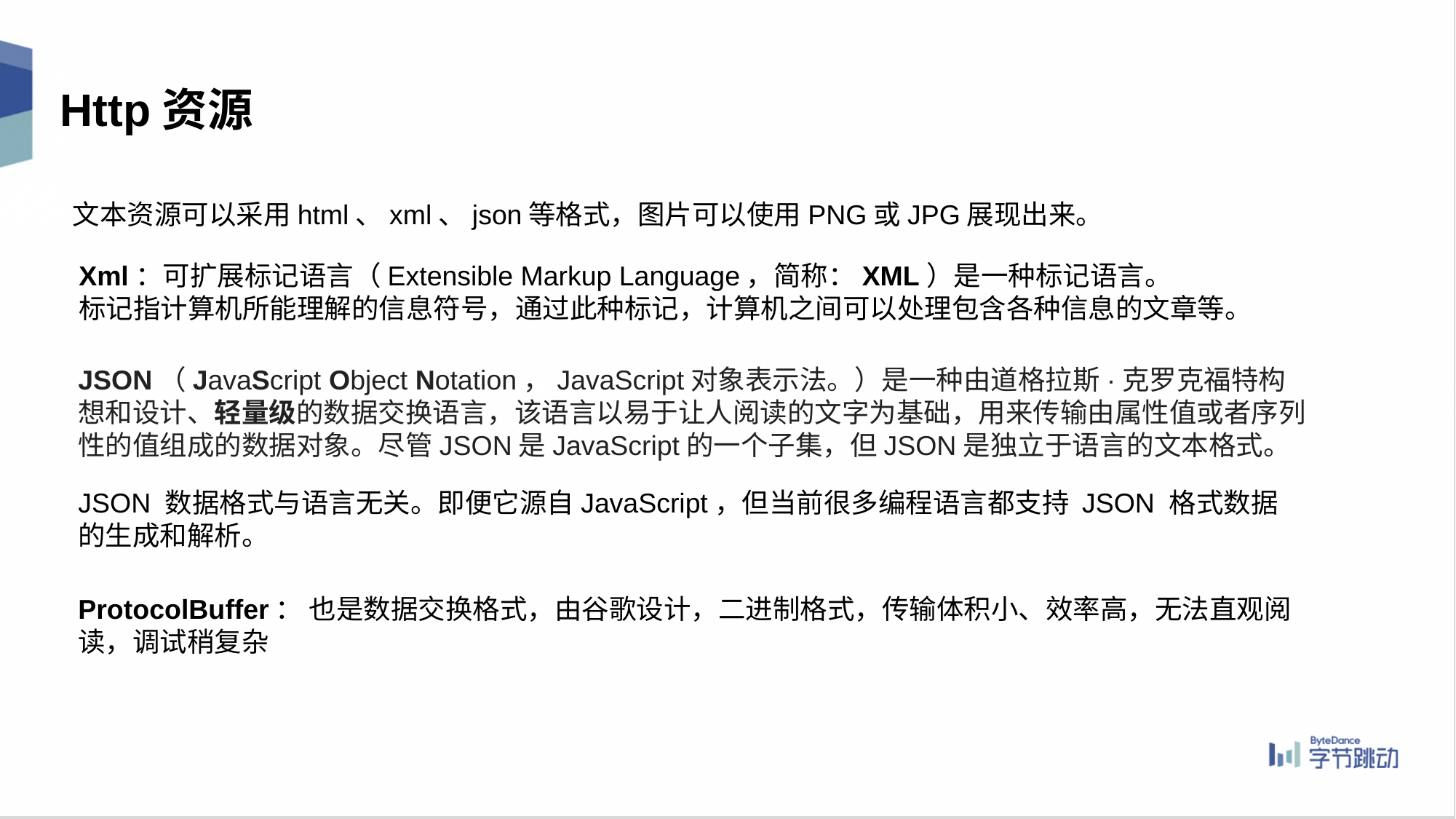

Http资源
文本资源可以采用html、xml、json等格式，图片可以使用PNG或JPG展现出来。
Xml：可扩展标记语言（Extensible Markup Language，简称：XML）是一种标记语言。
标记指计算机所能理解的信息符号，通过此种标记，计算机之间可以处理包含各种信息的文章等。
JSON（JavaScript Object Notation，JavaScript对象表示法。）是一种由道格拉斯·克罗克福特构想和设计、轻量级的数据交换语言，该语言以易于让人阅读的文字为基础，用来传输由属性值或者序列性的值组成的数据对象。尽管JSON是JavaScript的一个子集，但JSON是独立于语言的文本格式。
JSON 数据格式与语言无关。即便它源自JavaScript，但当前很多编程语言都支持 JSON 格式数据的生成和解析。
ProtocolBuffer： 也是数据交换格式，由谷歌设计，二进制格式，传输体积小、效率高，无法直观阅读，调试稍复杂
12